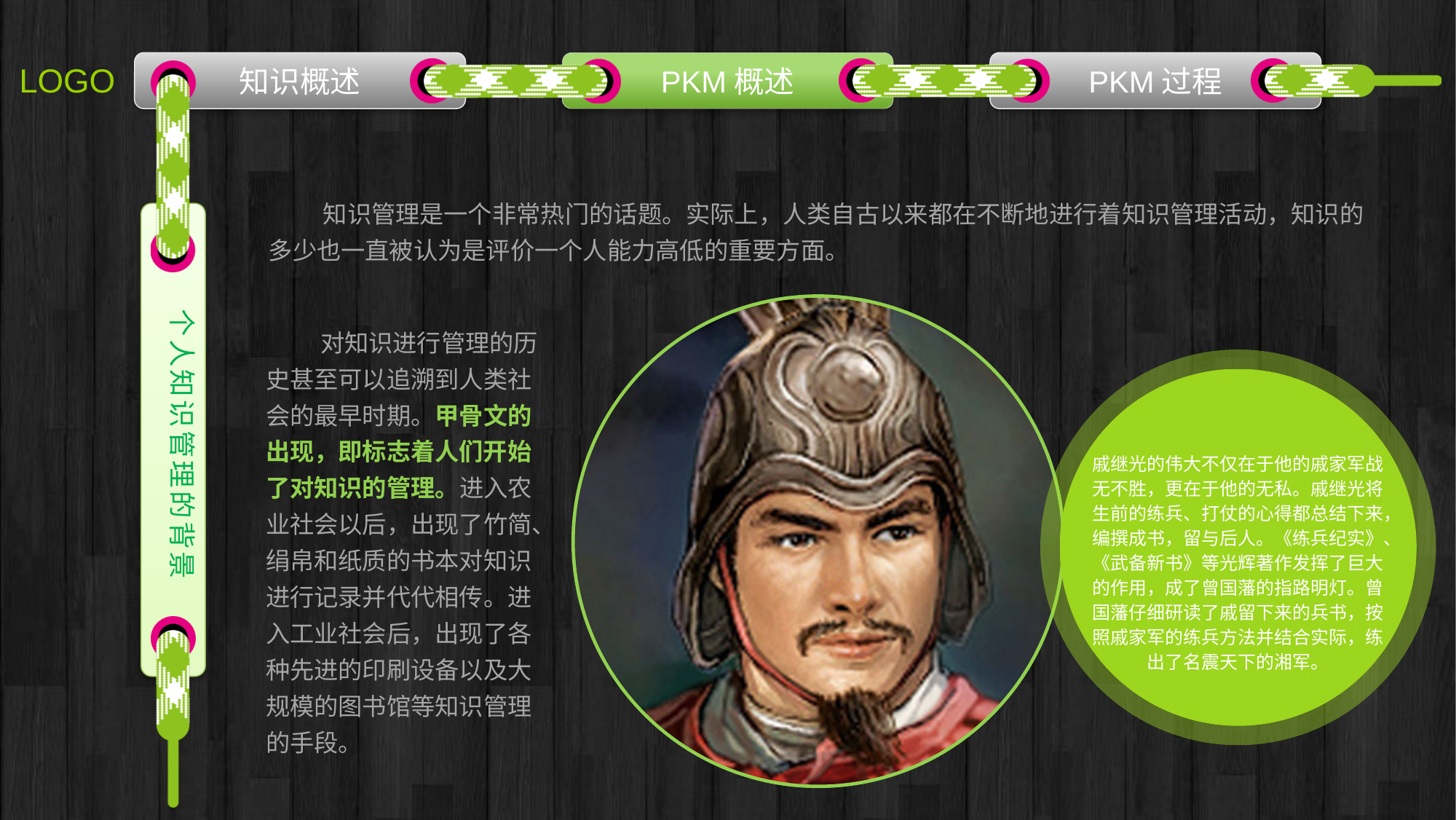

知识管理是一个非常热门的话题。实际上，人类自古以来都在不断地进行着知识管理活动，知识的多少也一直被认为是评价一个人能力高低的重要方面。
个人知识管理的背景

对知识进行管理的历史甚至可以追溯到人类社会的最早时期。甲骨文的出现，即标志着人们开始了对知识的管理。进入农业社会以后，出现了竹简、绢帛和纸质的书本对知识进行记录并代代相传。进入工业社会后，出现了各种先进的印刷设备以及大规模的图书馆等知识管理的手段。

戚继光的伟大不仅在于他的戚家军战无不胜，更在于他的无私。戚继光将生前的练兵、打仗的心得都总结下来，编撰成书，留与后人。《练兵纪实》、《武备新书》等光辉著作发挥了巨大的作用，成了曾国藩的指路明灯。曾国藩仔细研读了戚留下来的兵书，按照戚家军的练兵方法并结合实际，练出了名震天下的湘军。